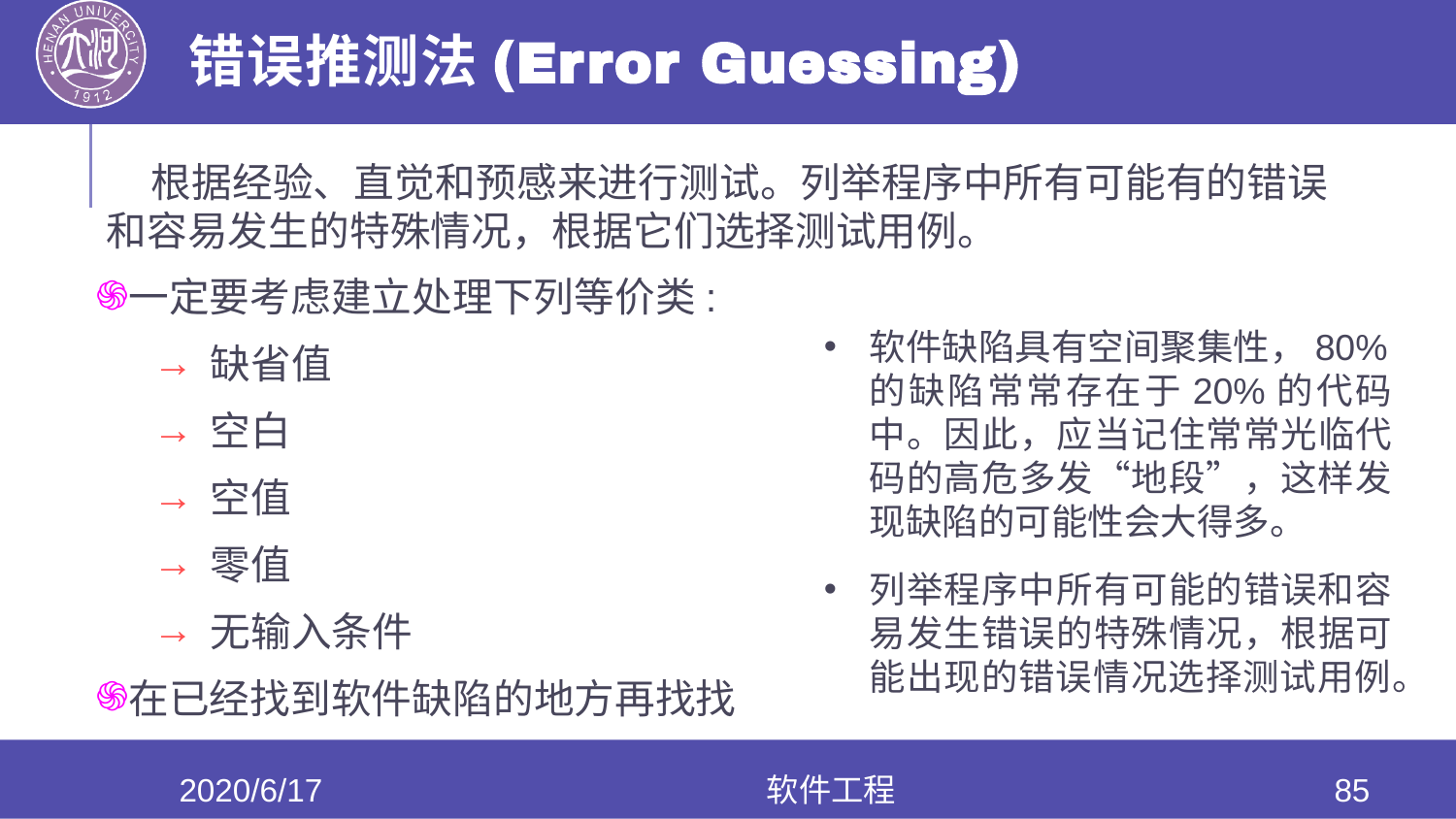

# 错误推测法(Error Guessing)
     根据经验、直觉和预感来进行测试。列举程序中所有可能有的错误和容易发生的特殊情况，根据它们选择测试用例。
一定要考虑建立处理下列等价类:
缺省值
空白
空值
零值
无输入条件
在已经找到软件缺陷的地方再找找
软件缺陷具有空间聚集性，80%的缺陷常常存在于20%的代码中。因此，应当记住常常光临代码的高危多发“地段”，这样发现缺陷的可能性会大得多。
列举程序中所有可能的错误和容易发生错误的特殊情况，根据可能出现的错误情况选择测试用例。
2020/6/17
软件工程
85